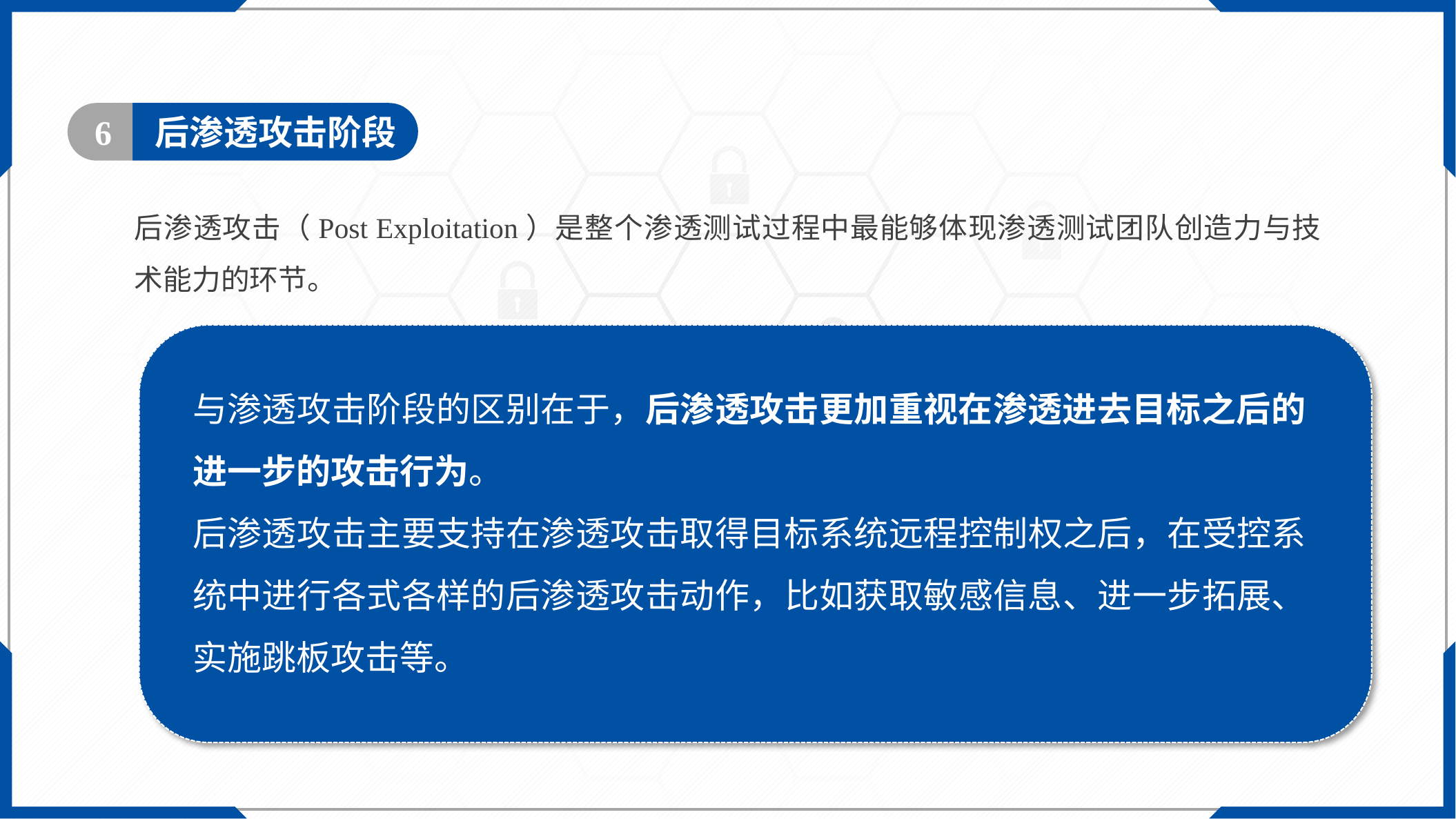

6
后渗透攻击阶段
后渗透攻击（Post Exploitation）是整个渗透测试过程中最能够体现渗透测试团队创造力与技术能力的环节。

与渗透攻击阶段的区别在于，后渗透攻击更加重视在渗透进去目标之后的进一步的攻击行为。
后渗透攻击主要支持在渗透攻击取得目标系统远程控制权之后，在受控系统中进行各式各样的后渗透攻击动作，比如获取敏感信息、进一步拓展、实施跳板攻击等。